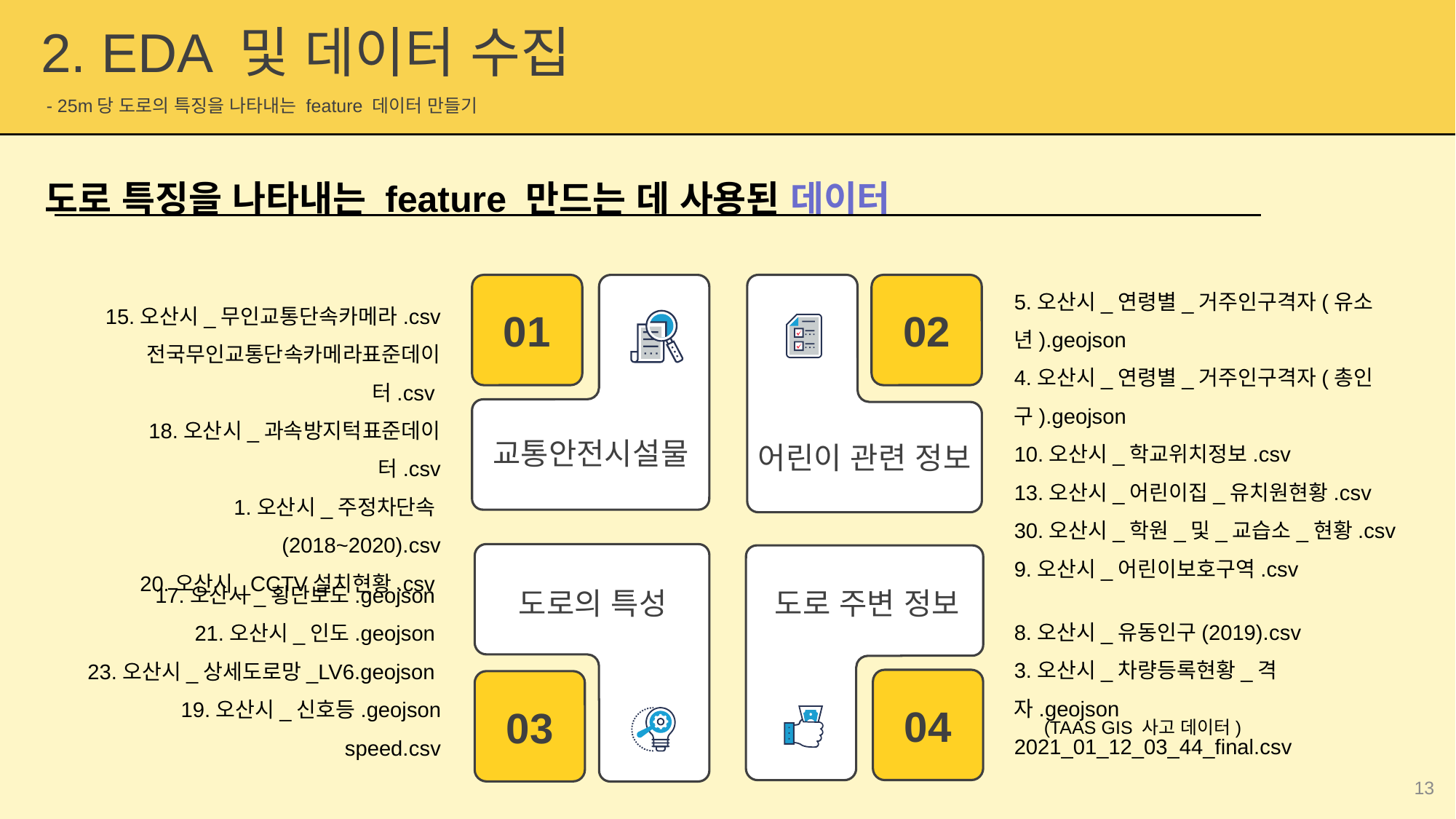

2. EDA 및 데이터 수집
       - 25m당 도로의 특징을 나타내는 feature 데이터 만들기
도로 특징을 나타내는 feature 만드는 데 사용된 데이터
5.오산시_연령별_거주인구격자(유소년).geojson
4.오산시_연령별_거주인구격자(총인구).geojson
10.오산시_학교위치정보.csv
13.오산시_어린이집_유치원현황.csv
30.오산시_학원_및_교습소_현황.csv
9.오산시_어린이보호구역.csv

01

02
15.오산시_무인교통단속카메라.csv
전국무인교통단속카메라표준데이터.csv
18.오산시_과속방지턱표준데이터.csv
1.오산시_주정차단속(2018~2020).csv
20.오산시_CCTV설치현황.csv

교통안전시설물
어린이 관련 정보

04

03
 17.오산시_횡단보도.geojson
21.오산시_인도.geojson
23.오산시_상세도로망_LV6.geojson
19.오산시_신호등.geojson
speed.csv
도로의 특성
도로 주변 정보
8.오산시_유동인구(2019).csv
3.오산시_차량등록현황_격자.geojson
2021_01_12_03_44_final.csv

(TAAS GIS 사고 데이터)
13